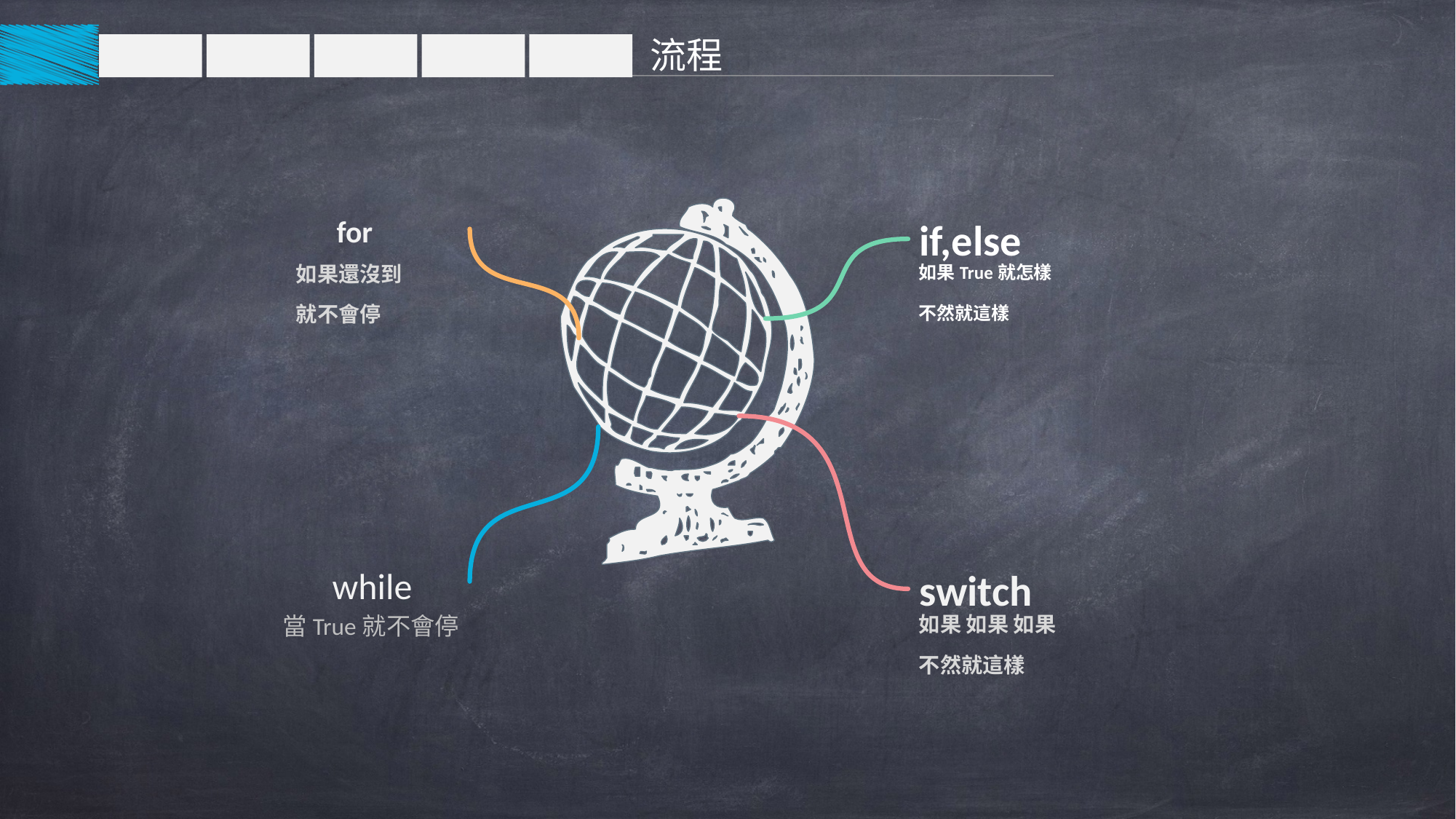

流程

for
如果還沒到
就不會停
if,else
如果True就怎樣
不然就這樣
while
當True就不會停
switch
如果 如果 如果
不然就這樣